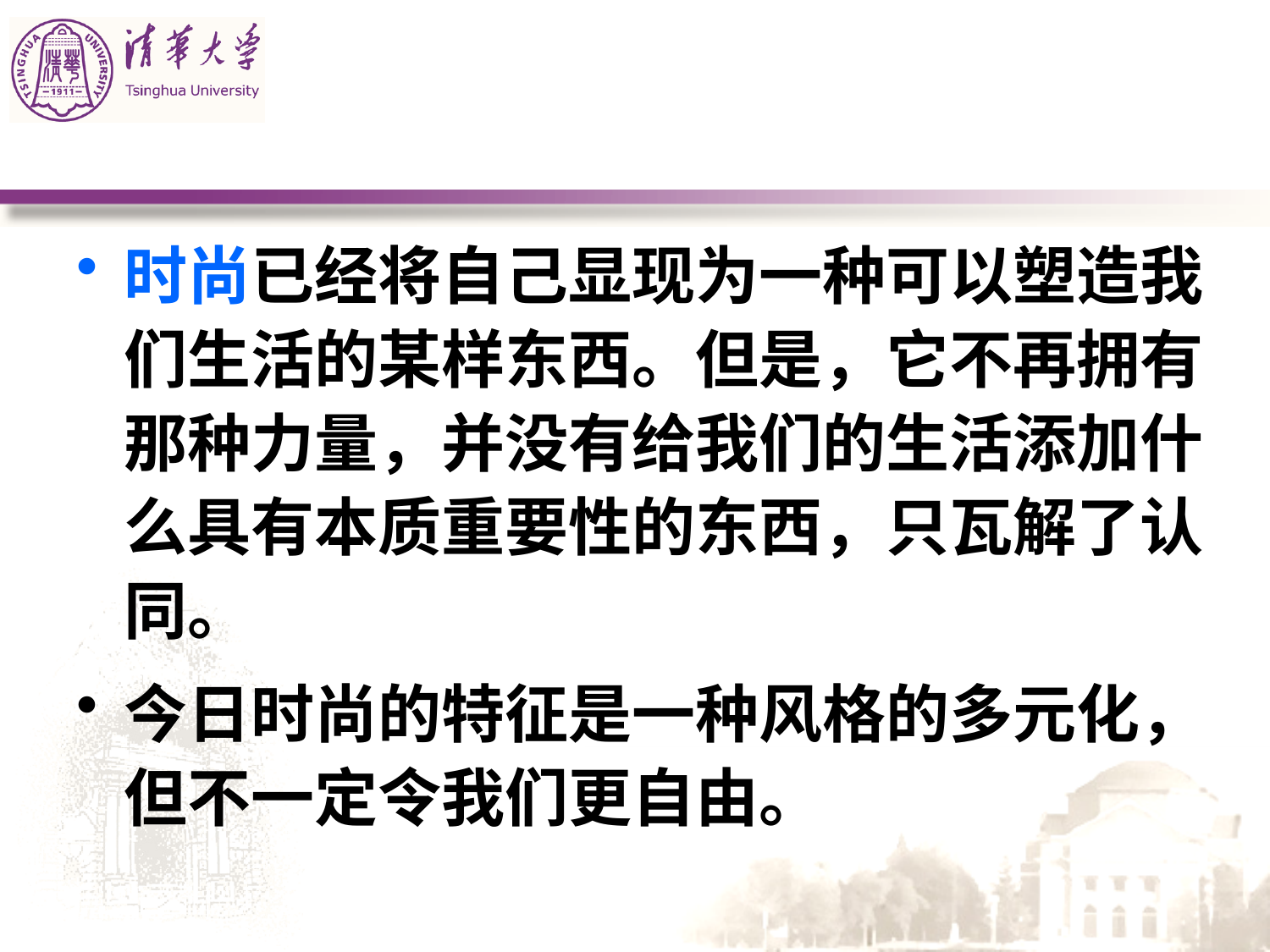

#
时尚已经将自己显现为一种可以塑造我们生活的某样东西。但是，它不再拥有那种力量，并没有给我们的生活添加什么具有本质重要性的东西，只瓦解了认同。
今日时尚的特征是一种风格的多元化，但不一定令我们更自由。